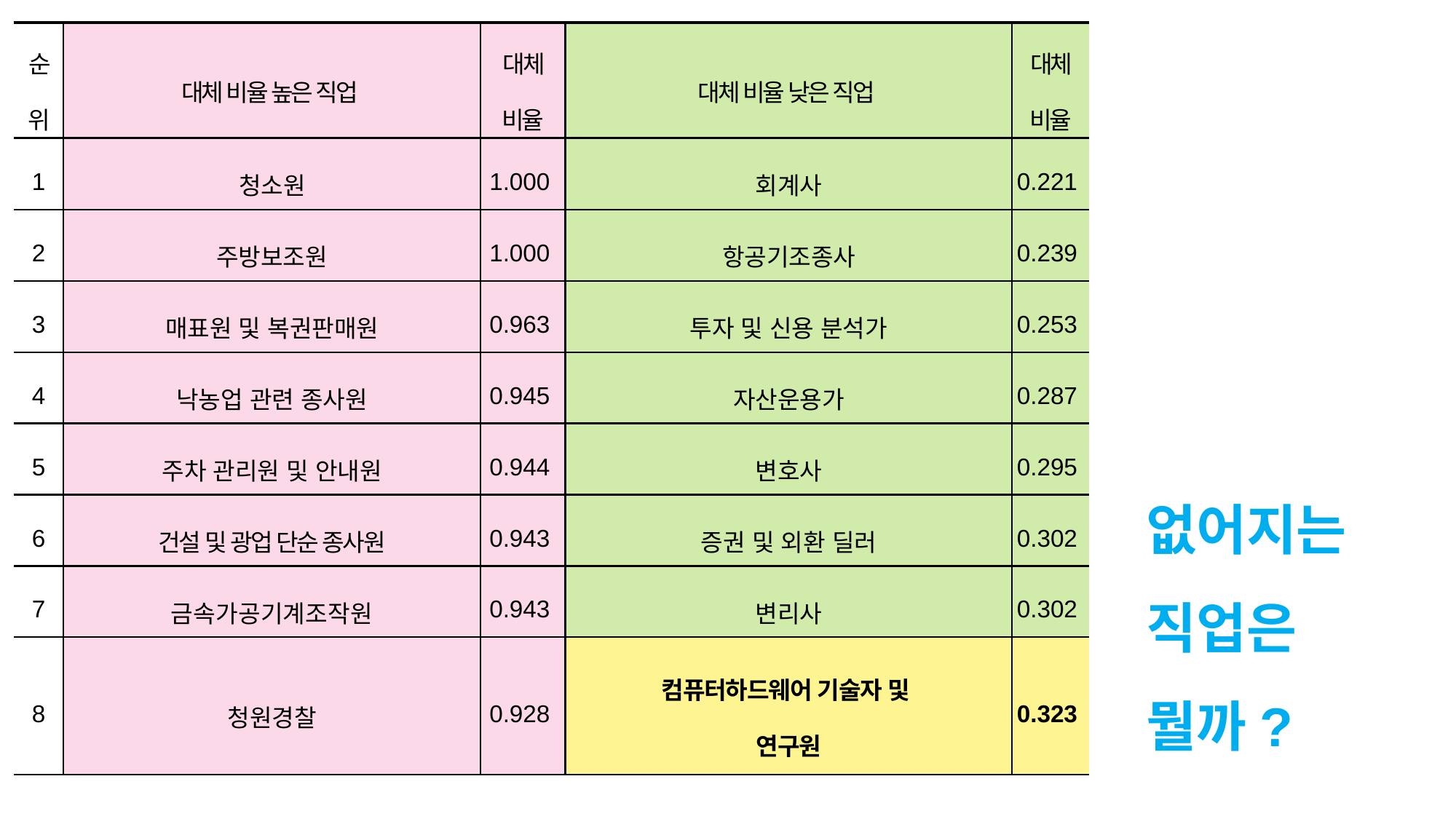

| 순위 | 대체 비율 높은 직업 | 대체 비율 | 대체 비율 낮은 직업 | 대체 비율 |
| --- | --- | --- | --- | --- |
| 1 | 청소원 | 1.000 | 회계사 | 0.221 |
| 2 | 주방보조원 | 1.000 | 항공기조종사 | 0.239 |
| 3 | 매표원 및 복권판매원 | 0.963 | 투자 및 신용 분석가 | 0.253 |
| 4 | 낙농업 관련 종사원 | 0.945 | 자산운용가 | 0.287 |
| 5 | 주차 관리원 및 안내원 | 0.944 | 변호사 | 0.295 |
| 6 | 건설 및 광업 단순 종사원 | 0.943 | 증권 및 외환 딜러 | 0.302 |
| 7 | 금속가공기계조작원 | 0.943 | 변리사 | 0.302 |
| 8 | 청원경찰 | 0.928 | 컴퓨터하드웨어 기술자 및 연구원 | 0.323 |
# 없어지는 직업은 뭘까?